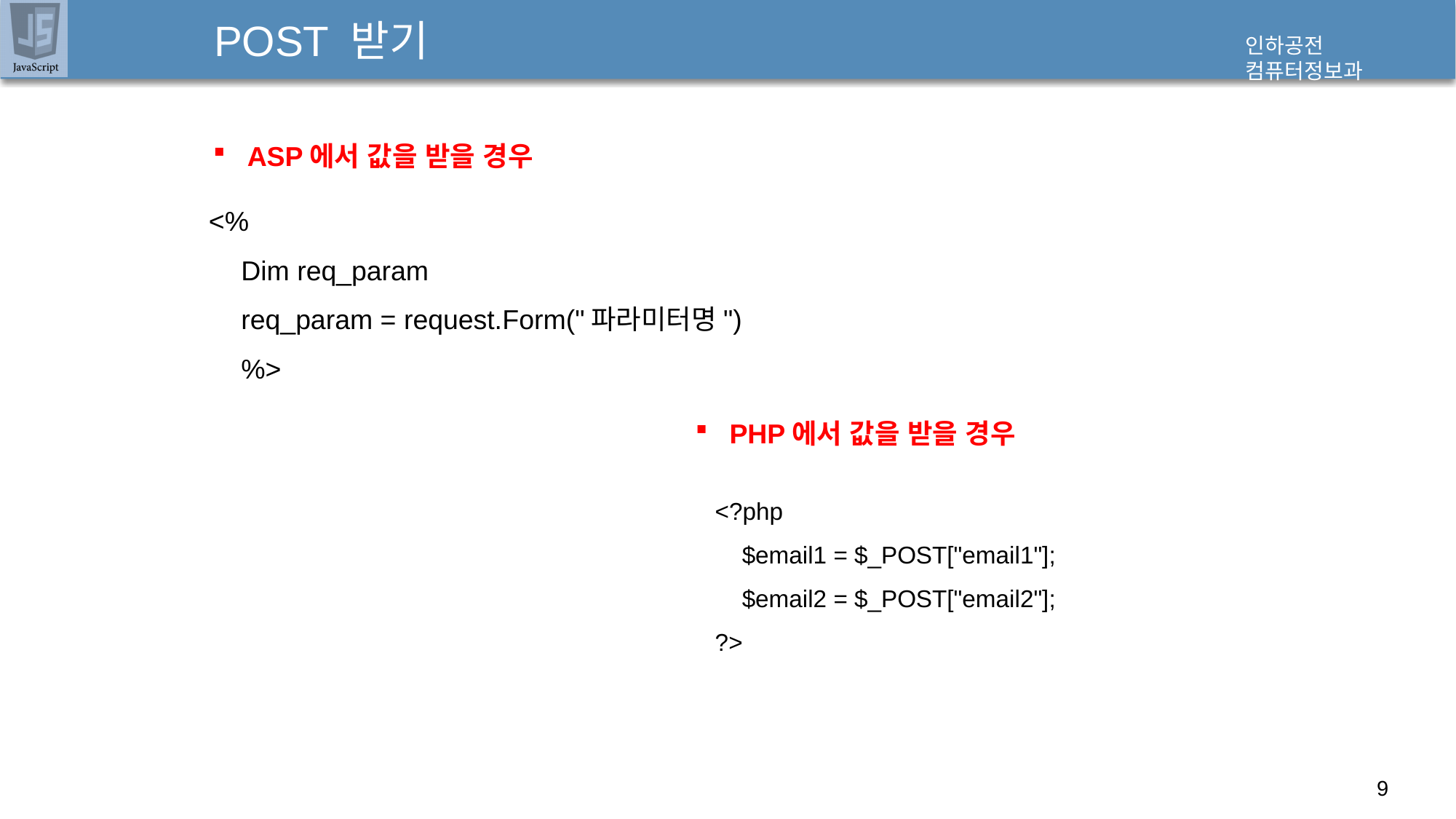

# POST 받기
ASP에서 값을 받을 경우

<%
Dim req_param
req_param = request.Form("파라미터명")
%>
PHP에서 값을 받을 경우

<?php
    $email1 = $_POST["email1"];
    $email2 = $_POST["email2"];
?>